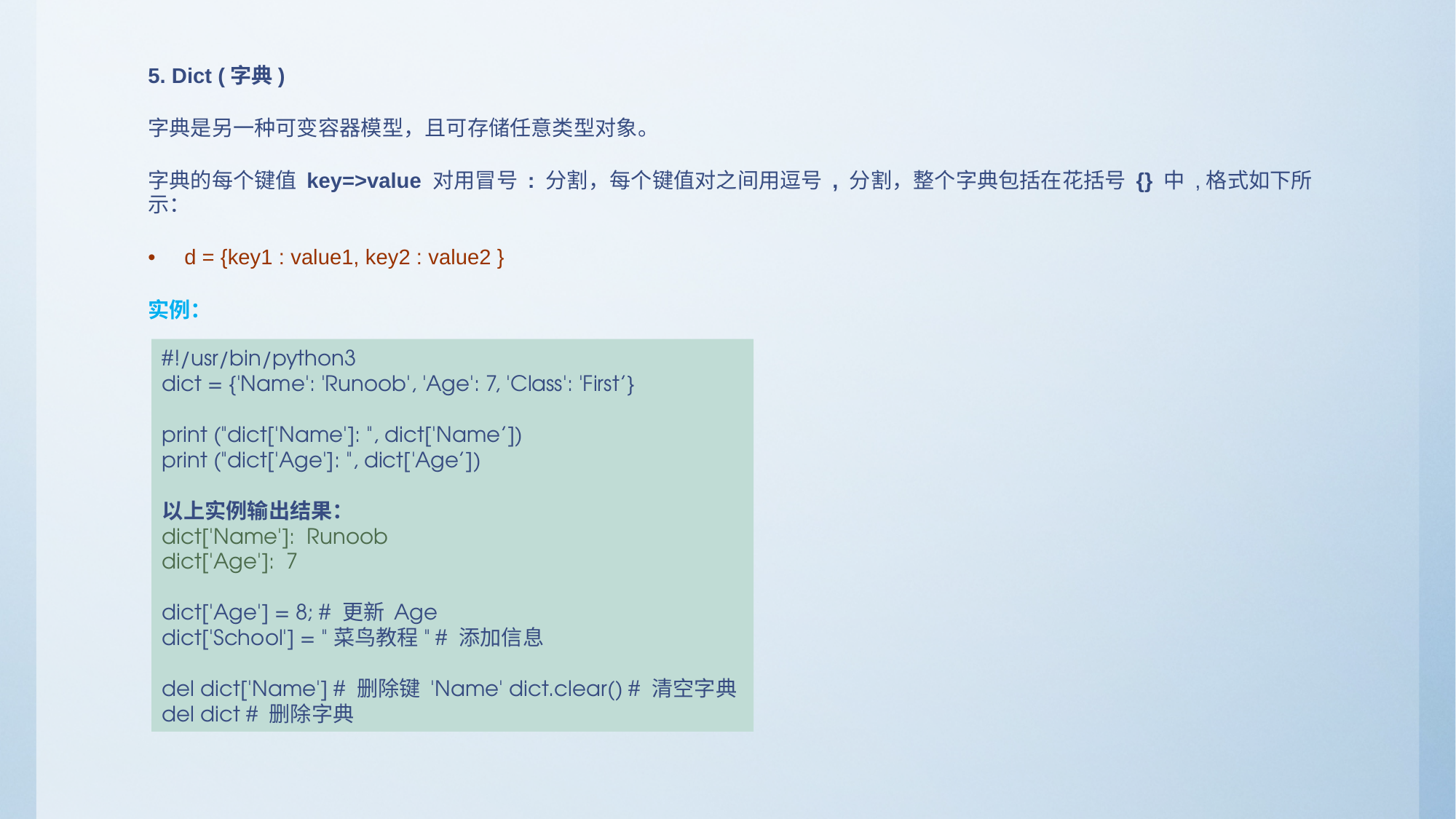

5. Dict (字典)
字典是另一种可变容器模型，且可存储任意类型对象。
字典的每个键值 key=>value 对用冒号 : 分割，每个键值对之间用逗号 , 分割，整个字典包括在花括号 {} 中 ,格式如下所示：
d = {key1 : value1, key2 : value2 }
实例：

#!/usr/bin/python3
dict = {'Name': 'Runoob', 'Age': 7, 'Class': 'First’}

print ("dict['Name']: ", dict['Name’])
print ("dict['Age']: ", dict['Age’])

以上实例输出结果：
dict['Name']:  Runoob
dict['Age']:  7

dict['Age'] = 8; # 更新 Age
dict['School'] = "菜鸟教程" # 添加信息

del dict['Name'] # 删除键 'Name' dict.clear() # 清空字典 del dict # 删除字典